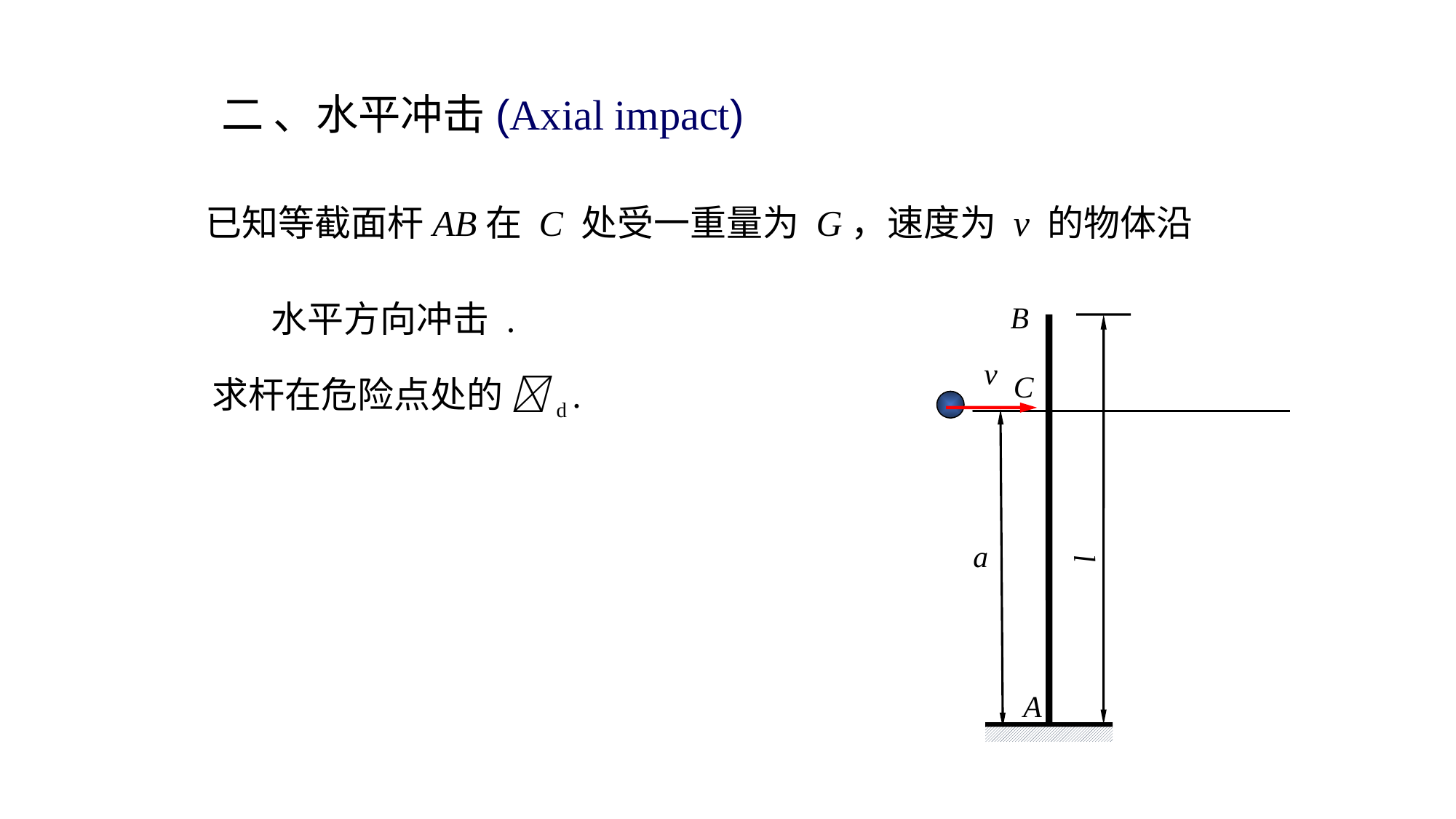

二 、水平冲击(Axial impact)
    已知等截面杆AB在 C 处受一重量为 G，速度为 v 的物体沿

            水平方向冲击 .

B

v
C

a
l
A

 求杆在危险点处的 σd .